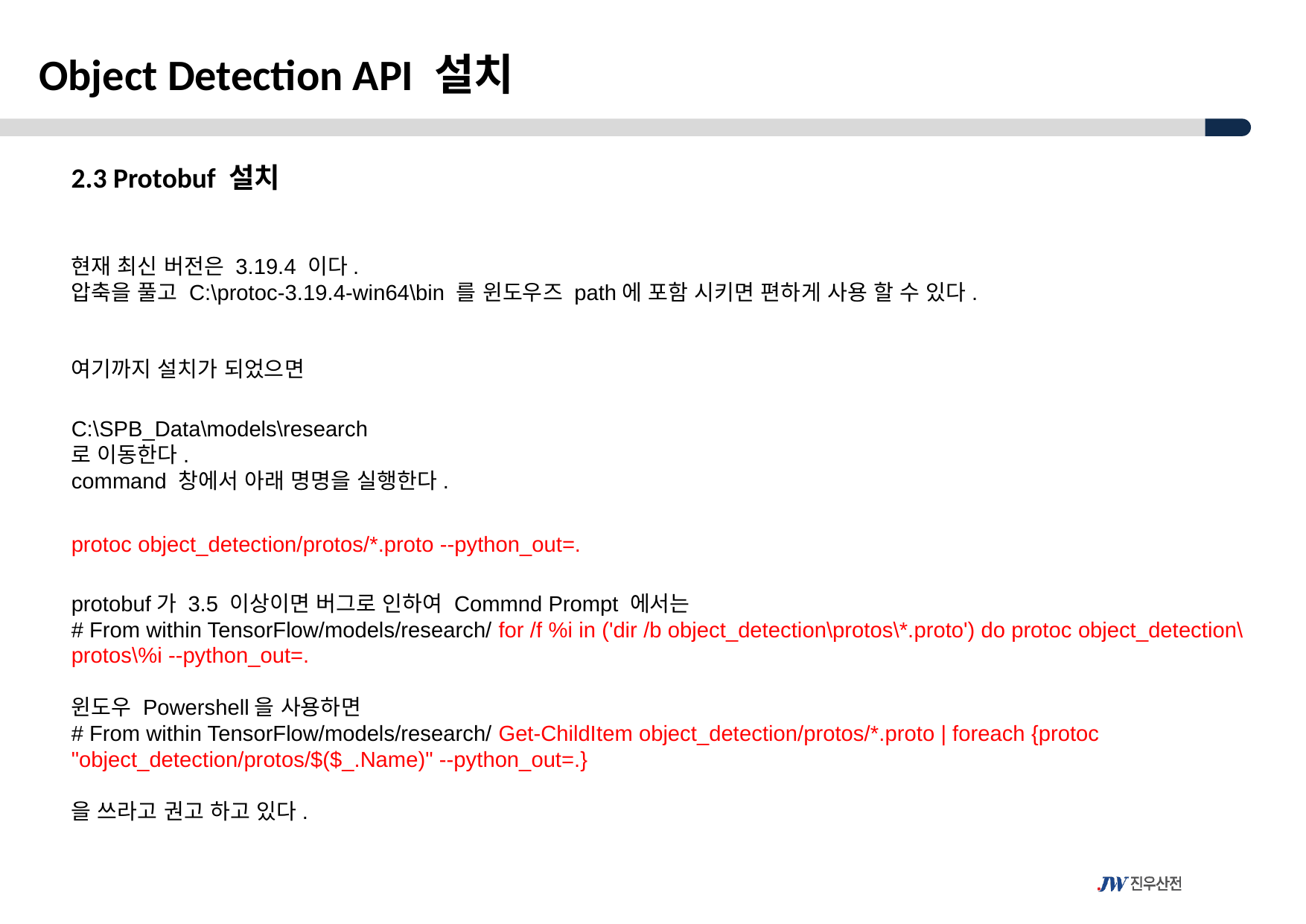

Object Detection API 설치
2.3 Protobuf 설치
현재 최신 버전은 3.19.4 이다.
압축을 풀고 C:\protoc-3.19.4-win64\bin 를 윈도우즈 path에 포함 시키면 편하게 사용 할 수 있다.

여기까지 설치가 되었으면

C:\SPB_Data\models\research
로 이동한다.
command 창에서 아래 명명을 실행한다.
protoc object_detection/protos/*.proto --python_out=.
protobuf가 3.5 이상이면 버그로 인하여 Commnd Prompt 에서는
# From within TensorFlow/models/research/ for /f %i in ('dir /b object_detection\protos\*.proto') do protoc object_detection\protos\%i --python_out=. 윈도우 Powershell을 사용하면 # From within TensorFlow/models/research/ Get-ChildItem object_detection/protos/*.proto | foreach {protoc "object_detection/protos/$($_.Name)" --python_out=.} 을 쓰라고 권고 하고 있다.